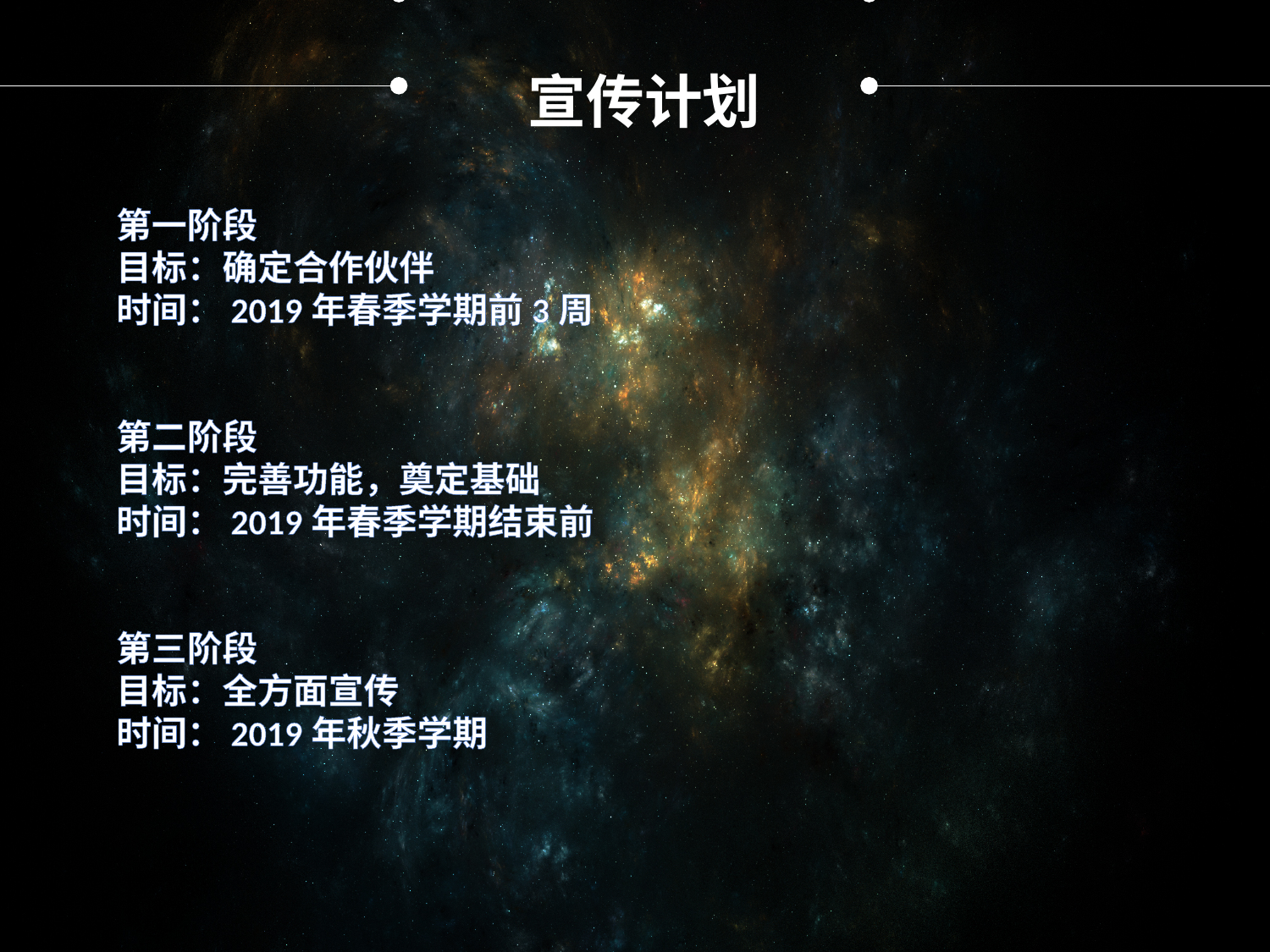

宣传计划
第一阶段
目标：确定合作伙伴
时间：2019年春季学期前3周

第二阶段
目标：完善功能，奠定基础
时间：2019年春季学期结束前

第三阶段
目标：全方面宣传
时间：2019年秋季学期